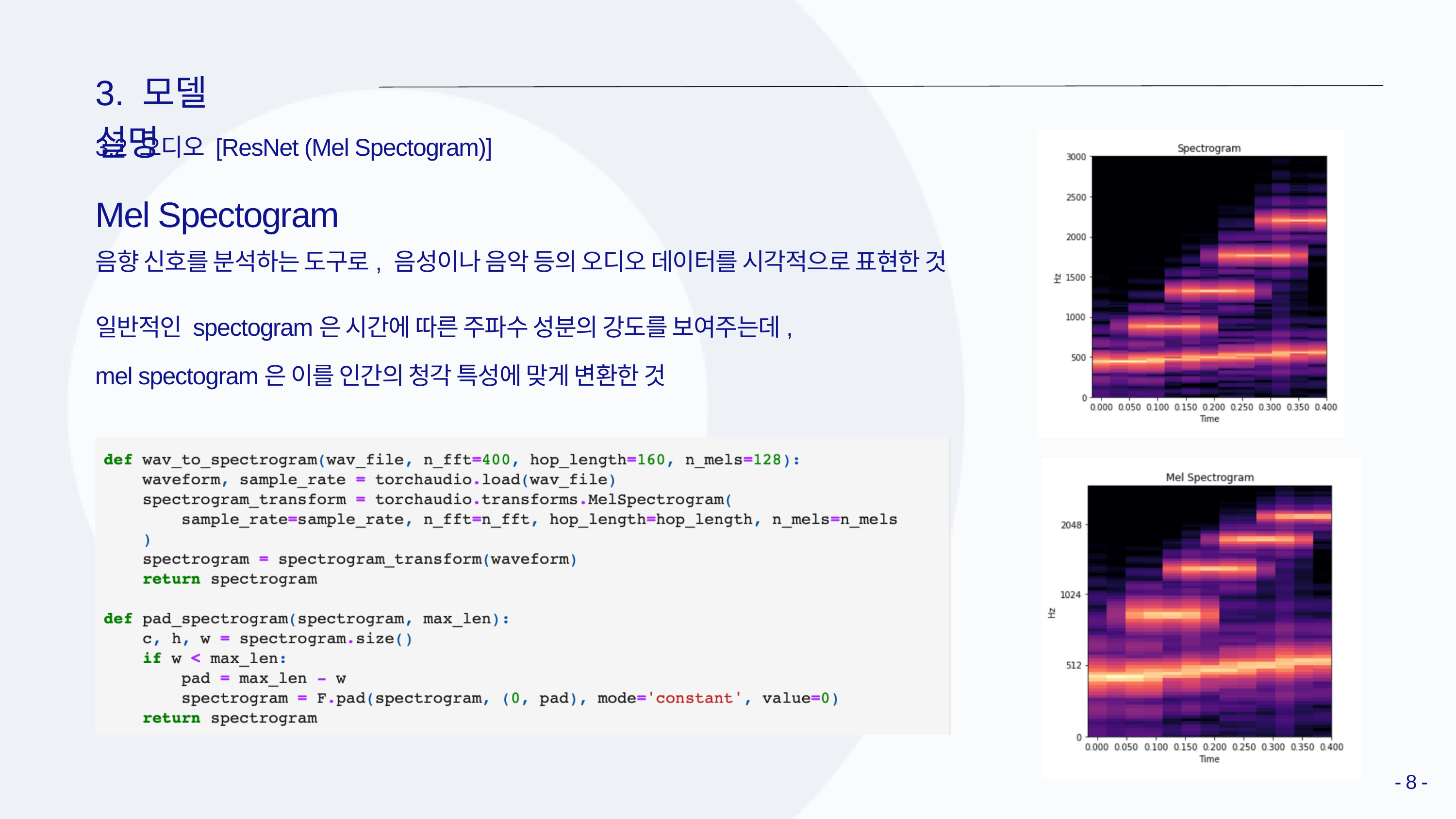

3. 모델 설명

3.2 오디오 [ResNet (Mel Spectogram)]

Mel Spectogram
음향 신호를 분석하는 도구로, 음성이나 음악 등의 오디오 데이터를 시각적으로 표현한 것
일반적인 spectogram은 시간에 따른 주파수 성분의 강도를 보여주는데,
mel spectogram은 이를 인간의 청각 특성에 맞게 변환한 것

- 8 -